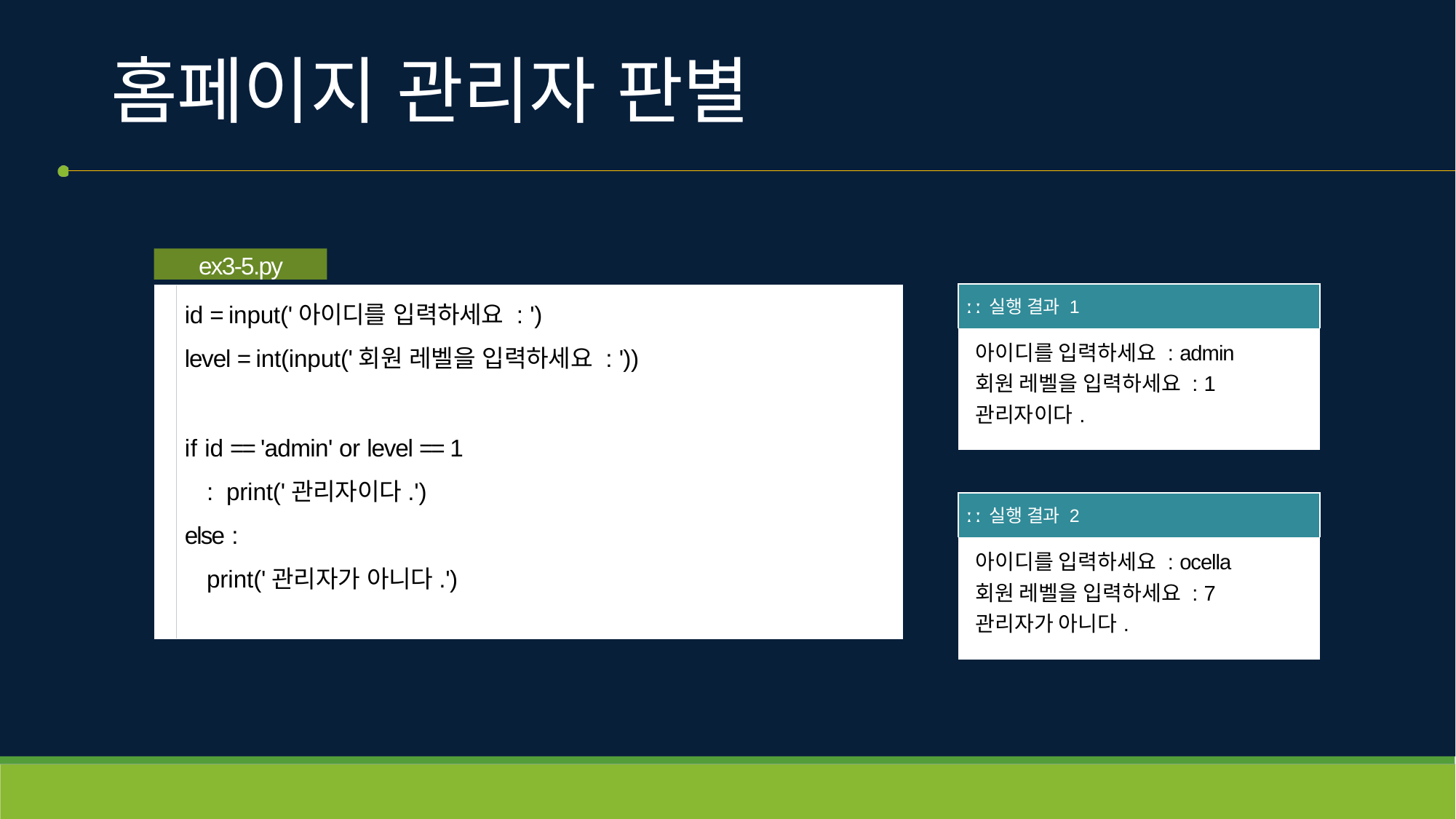

# 홈페이지 관리자 판별

ex3-5.py
id = input('아이디를 입력하세요 : ')
level = int(input('회원 레벨을 입력하세요 : '))

if id == 'admin' or level == 1 :  print('관리자이다.')
else :
print('관리자가 아니다.')
| ː ː 실행 결과 1 |
| --- |
| 아이디를 입력하세요 : admin 회원 레벨을 입력하세요 : 1 관리자이다. |

| ː ː 실행 결과 2 |
| --- |
| 아이디를 입력하세요 : ocella 회원 레벨을 입력하세요 : 7 관리자가 아니다. |